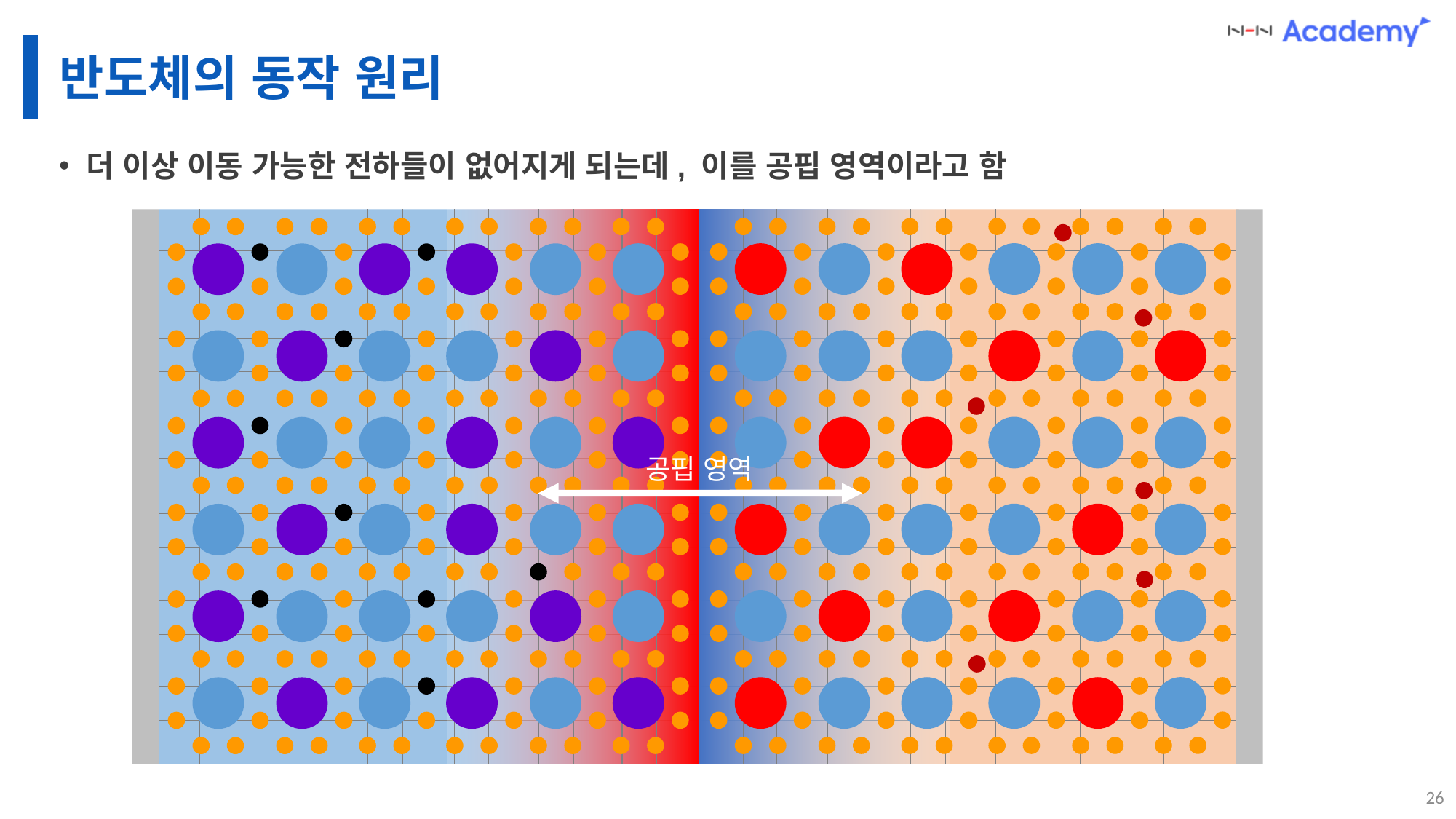

# 반도체의 동작 원리
더 이상 이동 가능한 전하들이 없어지게 되는데, 이를 공핍 영역이라고 함

공핍 영역

26